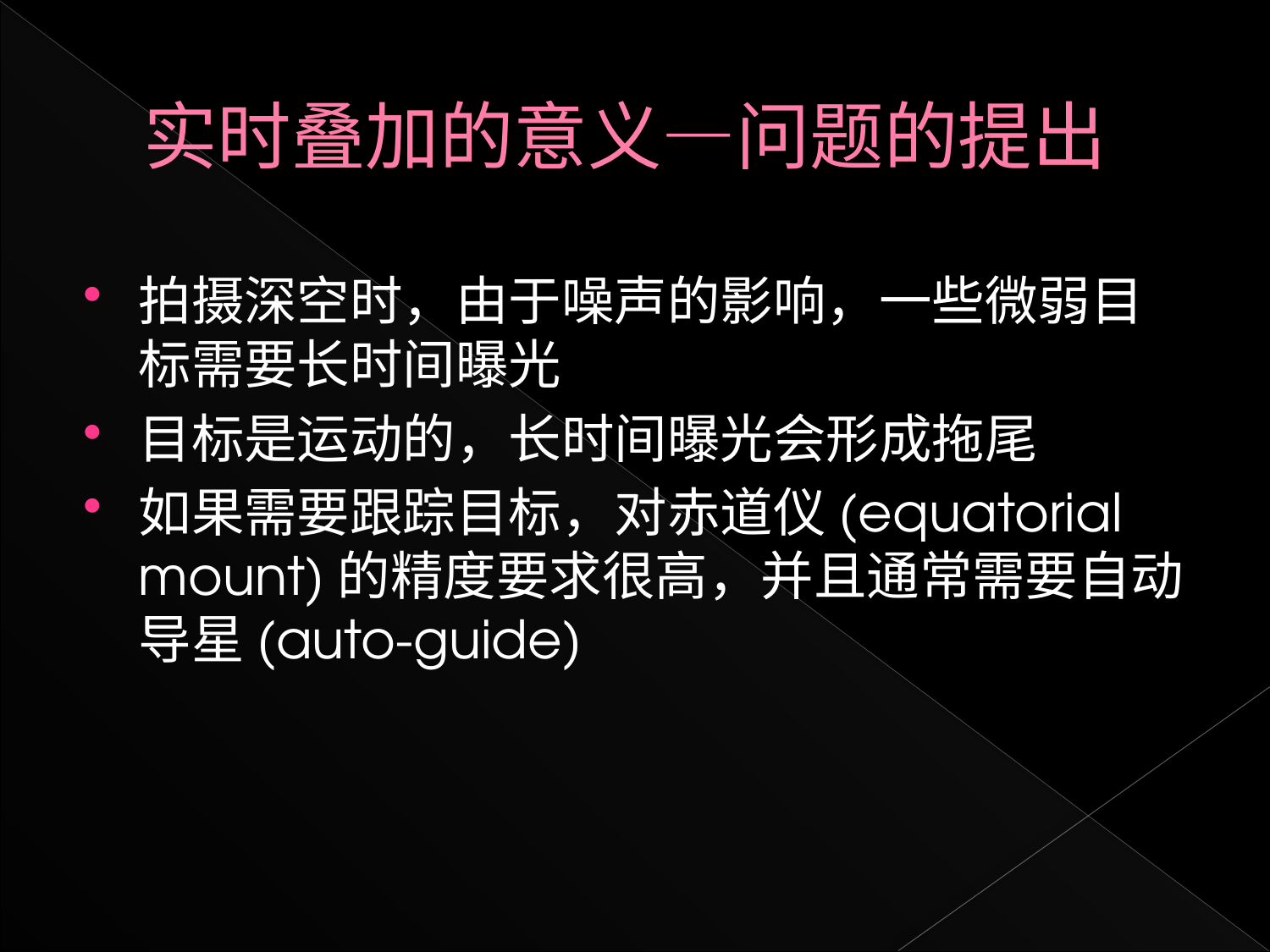

# 实时叠加的意义—问题的提出
拍摄深空时，由于噪声的影响，一些微弱目标需要长时间曝光
目标是运动的，长时间曝光会形成拖尾
如果需要跟踪目标，对赤道仪(equatorial mount)的精度要求很高，并且通常需要自动导星(auto-guide)